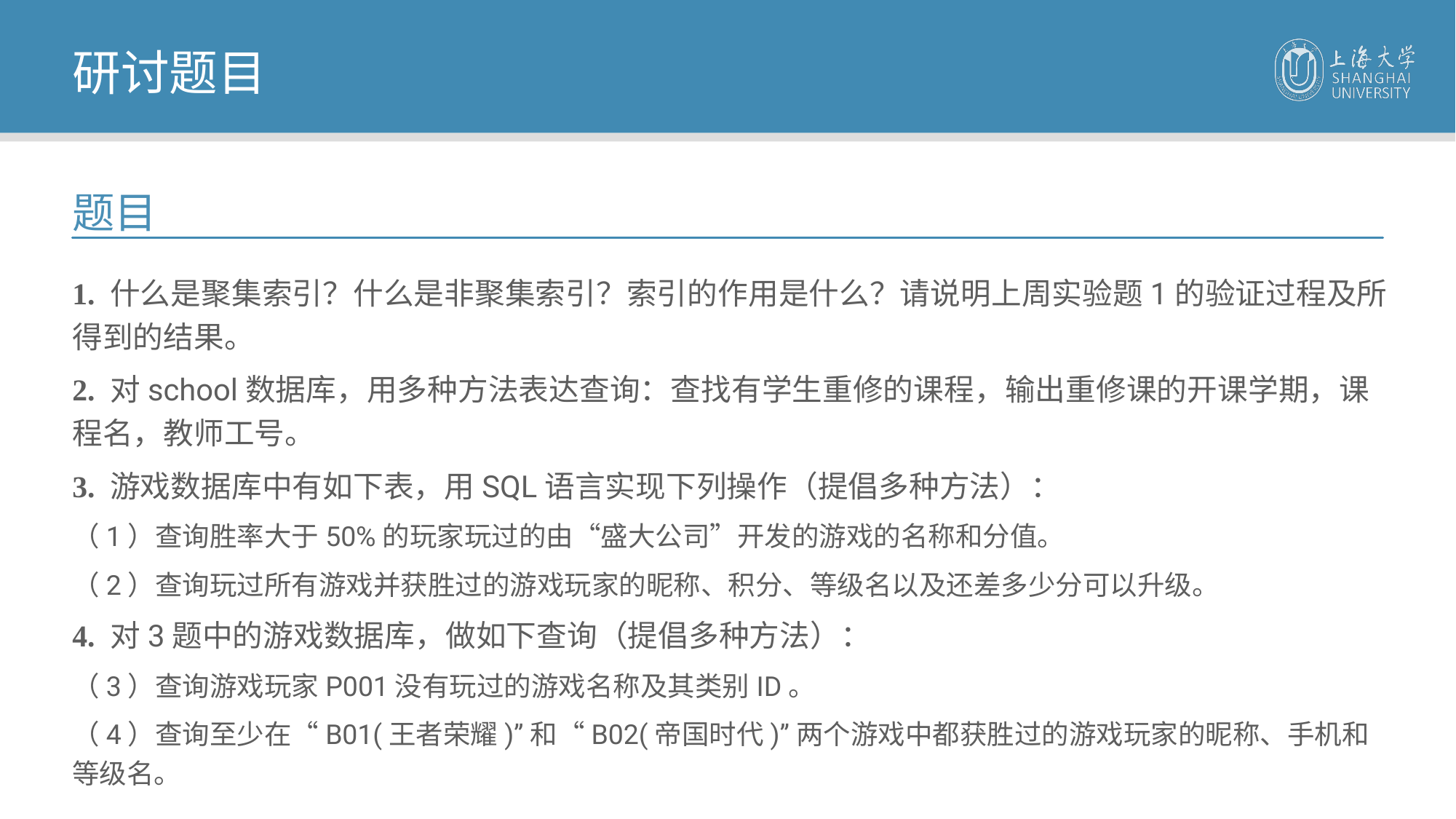

研讨题目
题目
1. 什么是聚集索引？什么是非聚集索引？索引的作用是什么？请说明上周实验题1的验证过程及所得到的结果。
2. 对school数据库，用多种方法表达查询：查找有学生重修的课程，输出重修课的开课学期，课程名，教师工号。
3. 游戏数据库中有如下表，用SQL语言实现下列操作（提倡多种方法）：
（1）查询胜率大于50%的玩家玩过的由“盛大公司”开发的游戏的名称和分值。
（2）查询玩过所有游戏并获胜过的游戏玩家的昵称、积分、等级名以及还差多少分可以升级。
4. 对3题中的游戏数据库，做如下查询（提倡多种方法）：
（3）查询游戏玩家P001没有玩过的游戏名称及其类别ID。
（4）查询至少在“B01(王者荣耀)”和“B02(帝国时代)”两个游戏中都获胜过的游戏玩家的昵称、手机和等级名。